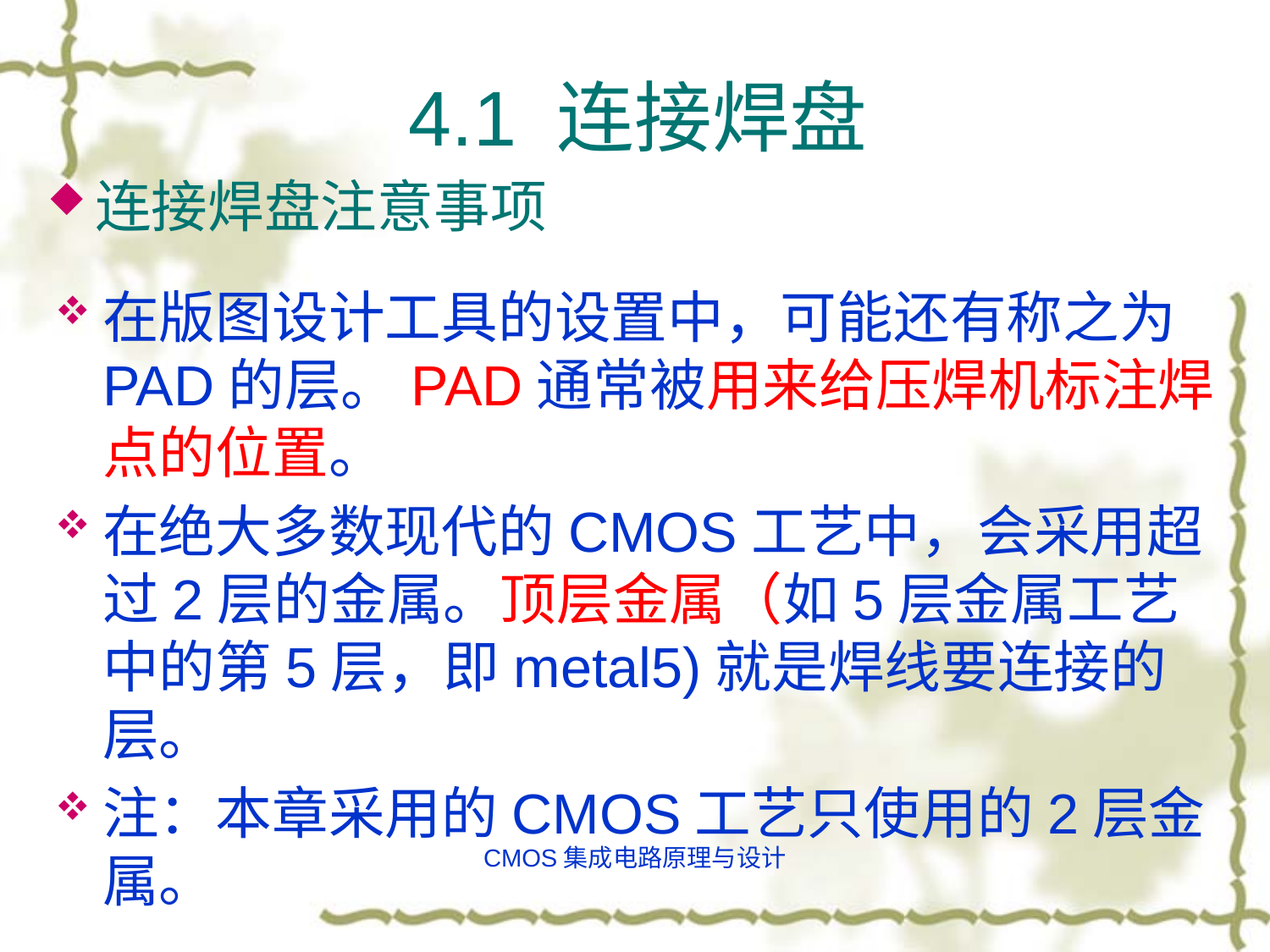

# 4.1 连接焊盘
连接焊盘注意事项

在版图设计工具的设置中，可能还有称之为PAD的层。PAD通常被用来给压焊机标注焊点的位置。
在绝大多数现代的CMOS工艺中，会采用超过2层的金属。顶层金属（如5层金属工艺中的第5层，即metal5)就是焊线要连接的层。
注：本章采用的CMOS工艺只使用的2层金属。

CMOS集成电路原理与设计
9